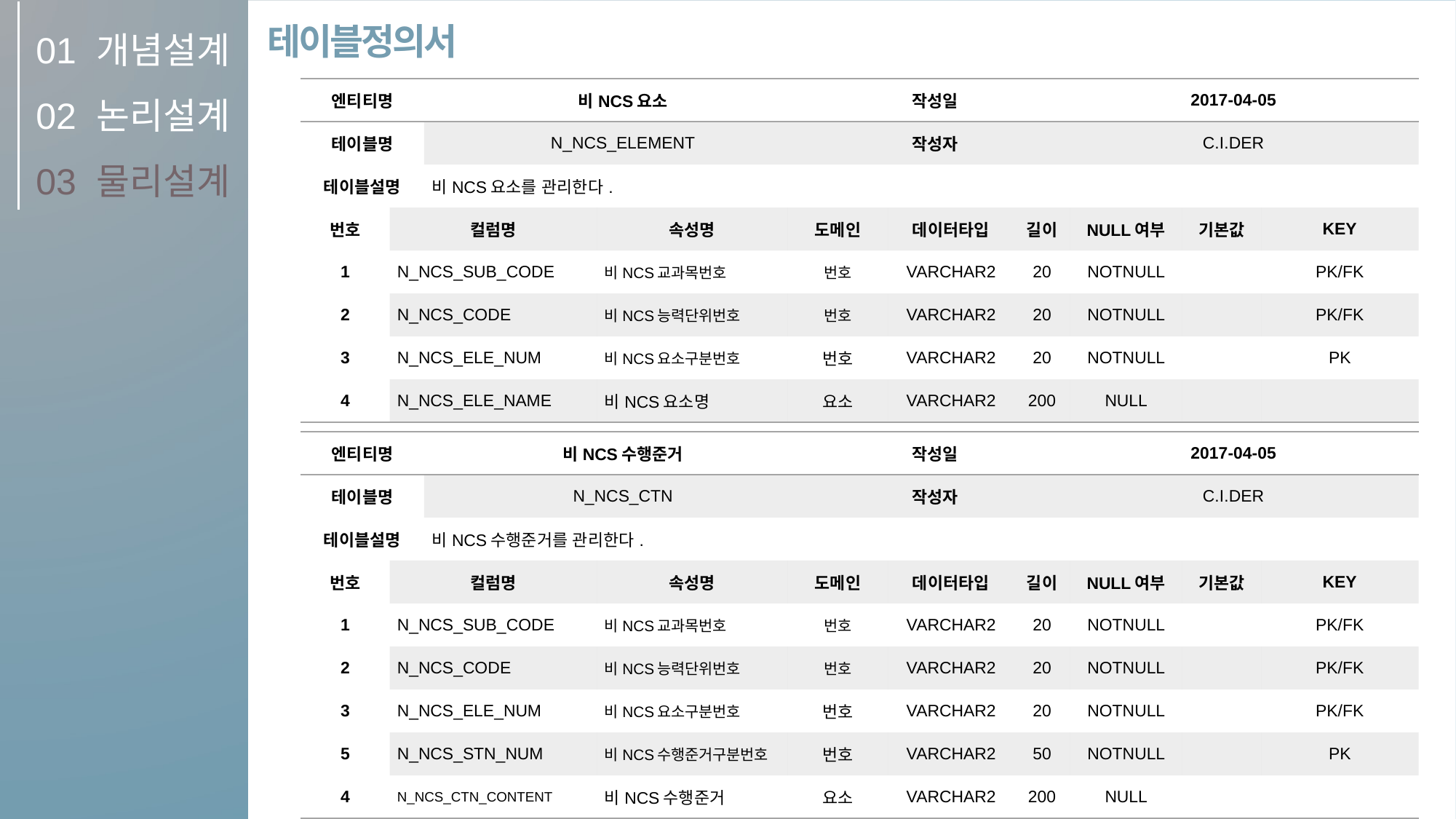

01
02
03
개념설계
논리설계
물리설계

테이블정의서
| 엔티티명 |  | 비NCS요소 |  |  | 작성일 |  |  | 2017-04-05 |  |  |  |
| --- | --- | --- | --- | --- | --- | --- | --- | --- | --- | --- | --- |
| 테이블명 |  | N\_NCS\_ELEMENT |  |  | 작성자 |  |  | C.I.DER |  |  |  |
| 테이블설명 |  | 비NCS요소를 관리한다. |  |  |  |  |  |  |  |  |  |
| 번호 | 컬럼명 |  | 속성명 | 도메인 |  | 데이터타입 | 길이 |  | NULL여부 | 기본값 | KEY |
| 1 | N\_NCS\_SUB\_CODE |  | 비NCS교과목번호 | 번호 |  | VARCHAR2 | 20 |  | NOTNULL |  | PK/FK |
| 2 | N\_NCS\_CODE |  | 비NCS능력단위번호 | 번호 |  | VARCHAR2 | 20 |  | NOTNULL |  | PK/FK |
| 3 | N\_NCS\_ELE\_NUM |  | 비NCS요소구분번호 | 번호 |  | VARCHAR2 | 20 |  | NOTNULL |  | PK |
| 4 | N\_NCS\_ELE\_NAME |  | 비NCS요소명 | 요소 |  | VARCHAR2 | 200 |  | NULL |  |  |
| 엔티티명 |  | 비NCS수행준거 |  |  | 작성일 |  |  | 2017-04-05 |  |  |  |
| --- | --- | --- | --- | --- | --- | --- | --- | --- | --- | --- | --- |
| 테이블명 |  | N\_NCS\_CTN |  |  | 작성자 |  |  | C.I.DER |  |  |  |
| 테이블설명 |  | 비NCS수행준거를 관리한다. |  |  |  |  |  |  |  |  |  |
| 번호 | 컬럼명 |  | 속성명 | 도메인 |  | 데이터타입 | 길이 |  | NULL여부 | 기본값 | KEY |
| 1 | N\_NCS\_SUB\_CODE |  | 비NCS교과목번호 | 번호 |  | VARCHAR2 | 20 |  | NOTNULL |  | PK/FK |
| 2 | N\_NCS\_CODE |  | 비NCS능력단위번호 | 번호 |  | VARCHAR2 | 20 |  | NOTNULL |  | PK/FK |
| 3 | N\_NCS\_ELE\_NUM |  | 비NCS요소구분번호 | 번호 |  | VARCHAR2 | 20 |  | NOTNULL |  | PK/FK |
| 5 | N\_NCS\_STN\_NUM |  | 비NCS수행준거구분번호 | 번호 |  | VARCHAR2 | 50 |  | NOTNULL |  | PK |
| 4 | N\_NCS\_CTN\_CONTENT |  | 비NCS수행준거 | 요소 |  | VARCHAR2 | 200 |  | NULL |  |  |